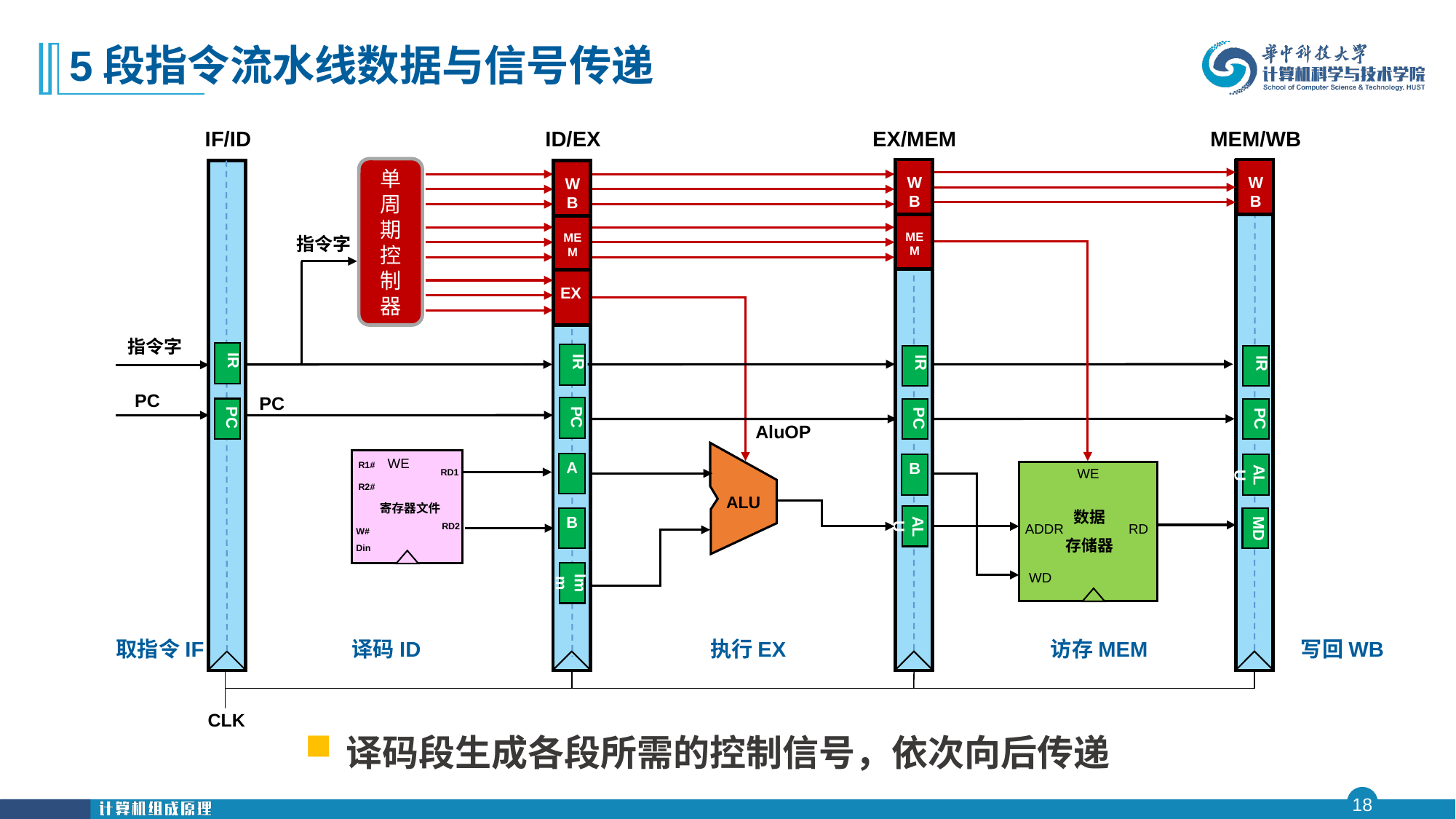

# 5段指令流水线数据与信号传递
IF/ID

ID/EX

MEM/WB

EX/MEM

单周期
控制器
指令字

WB

MEM

WB

WB

MEM

EX
AluOP
指令字
IR

IR

PC

IR

PC

IR

PC

PC
PC
PC

ALU
WE

R1#
RD1
R2#
寄存器文件
RD2
W#
Din

ALU

A

B

B

WE

数据
存储器
RD
ADDR
WD

ALU

MD

Imm

取指令IF
译码ID
执行EX
访存MEM
写回WB
CLK
译码段生成各段所需的控制信号，依次向后传递